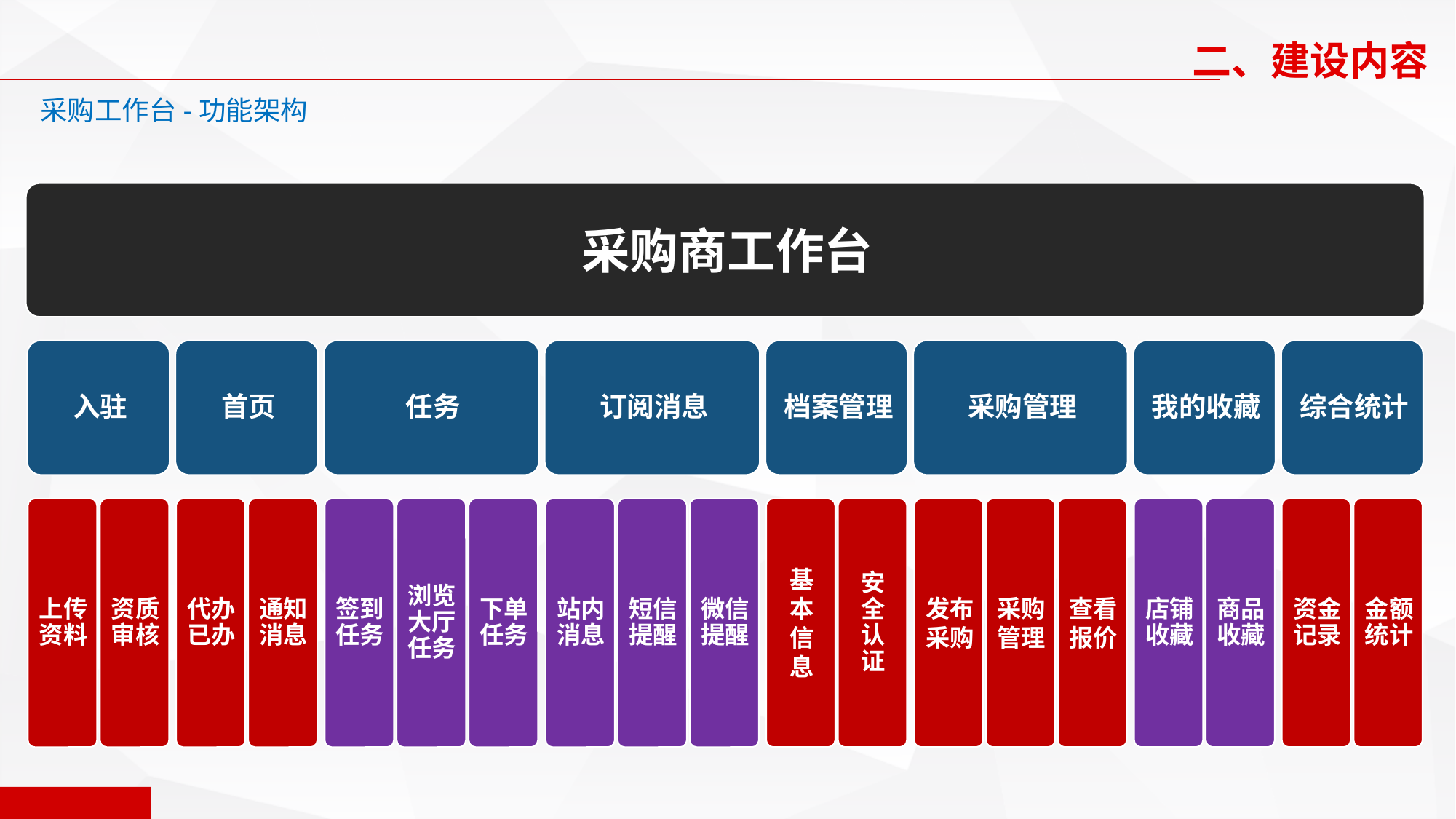

二、建设内容
采购工作台-功能架构
采购商工作台
入驻
上传资料
资质审核
首页
代办已办
通知消息
任务
签到任务
浏览大厅任务
下单任务
订阅消息
站内消息
短信提醒
微信提醒
档案管理
基本信息
安全认证
采购管理
发布采购
采购管理
查看报价
我的收藏
店铺收藏
商品收藏
综合统计
资金记录
金额统计
功能架构图